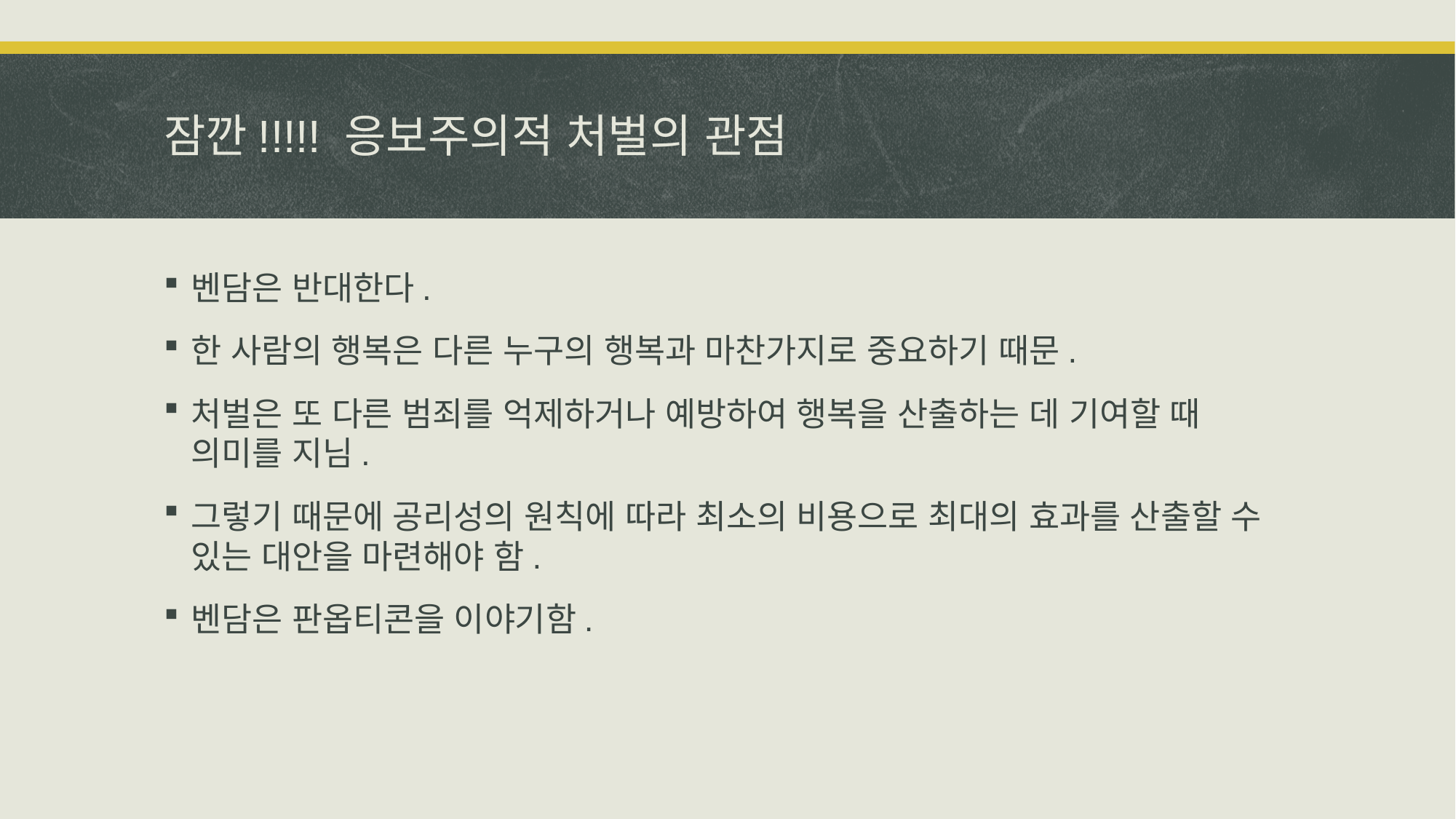

# 잠깐!!!!! 응보주의적 처벌의 관점
벤담은 반대한다.
한 사람의 행복은 다른 누구의 행복과 마찬가지로 중요하기 때문.
처벌은 또 다른 범죄를 억제하거나 예방하여 행복을 산출하는 데 기여할 때 의미를 지님.
그렇기 때문에 공리성의 원칙에 따라 최소의 비용으로 최대의 효과를 산출할 수 있는 대안을 마련해야 함.
벤담은 판옵티콘을 이야기함.